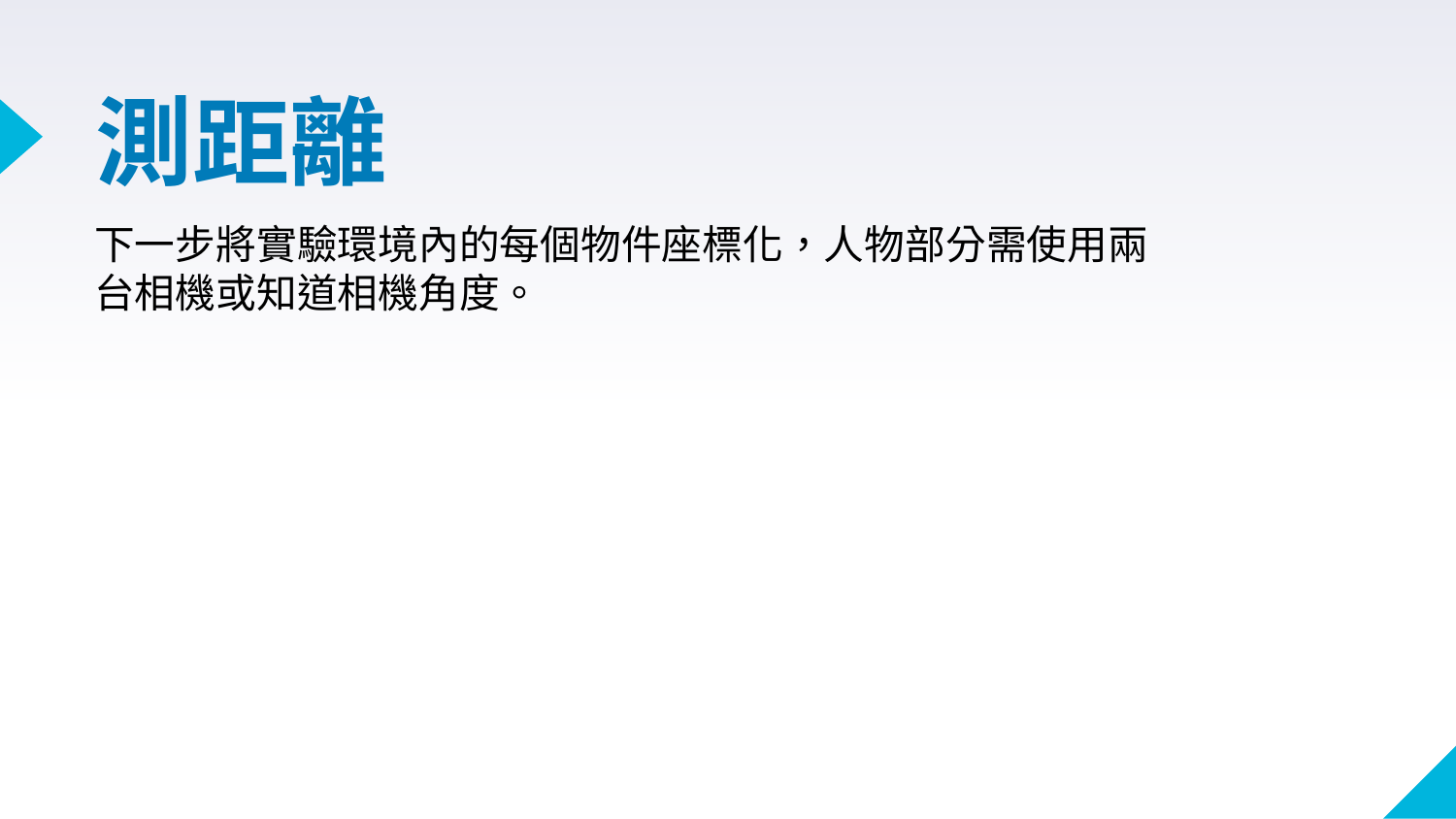

# 測距離
下一步將實驗環境內的每個物件座標化，人物部分需使用兩台相機或知道相機角度。